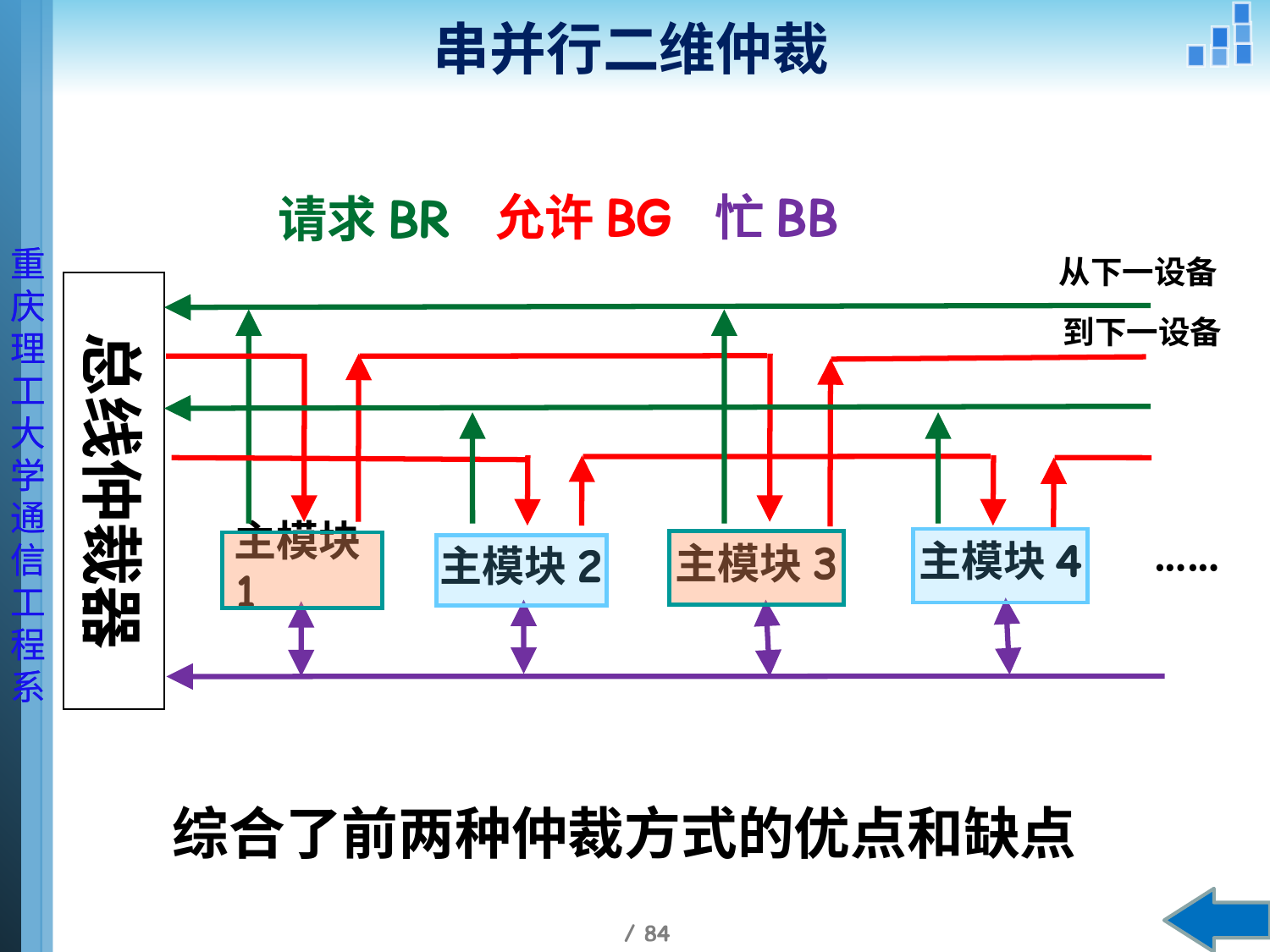

# 串并行二维仲裁
允许BG
忙BB
请求BR
从下一设备
总线仲裁器

到下一设备

……
主模块4
主模块3
主模块1

主模块2

综合了前两种仲裁方式的优点和缺点

51
/ 84